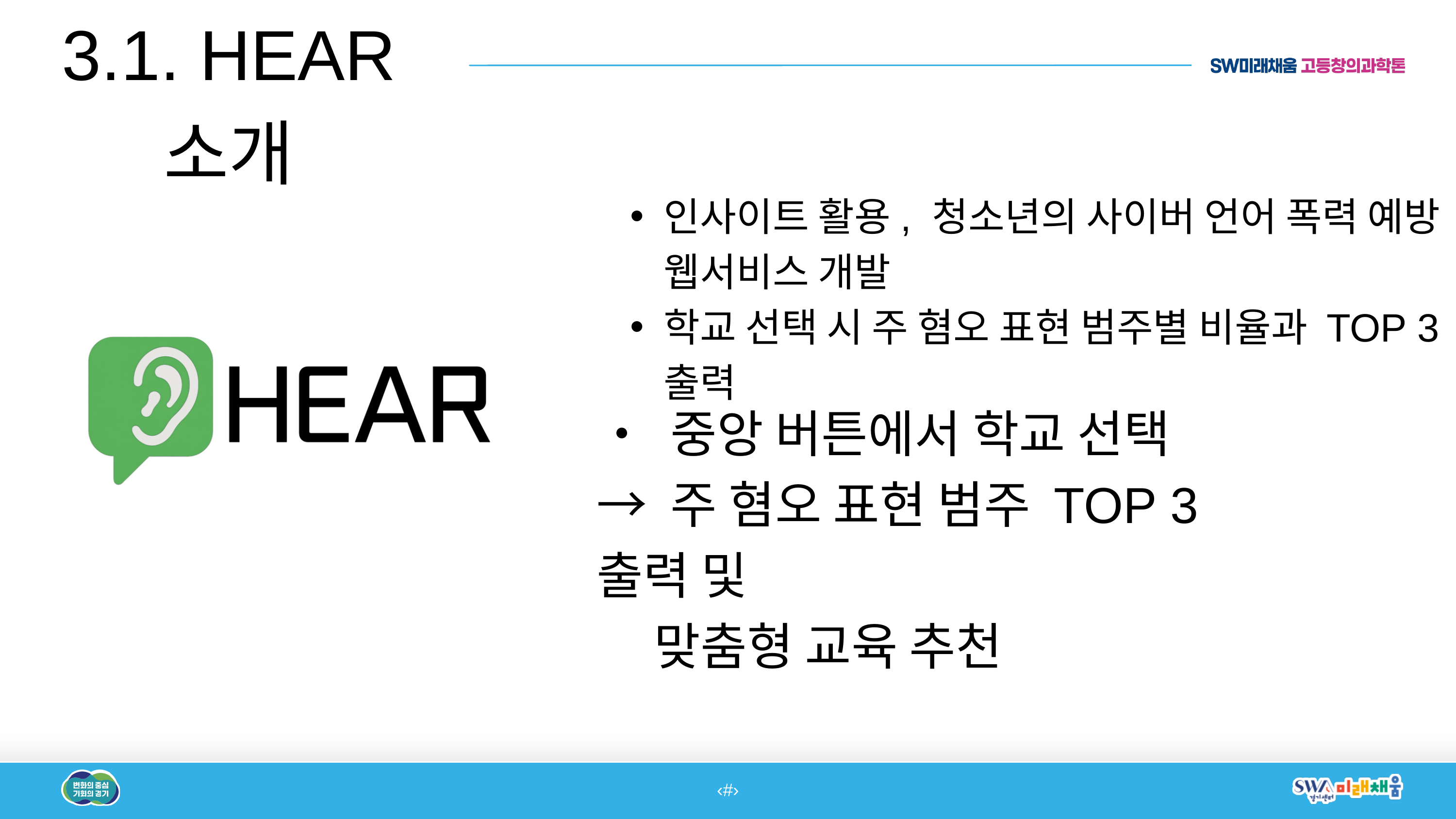

3.1. HEAR 소개

인사이트 활용, 청소년의 사이버 언어 폭력 예방 웹서비스 개발
학교 선택 시 주 혐오 표현 범주별 비율과 TOP 3 출력

• 중앙 버튼에서 학교 선택
→ 주 혐오 표현 범주 TOP 3 출력 및
    맞춤형 교육 추천

‹#›